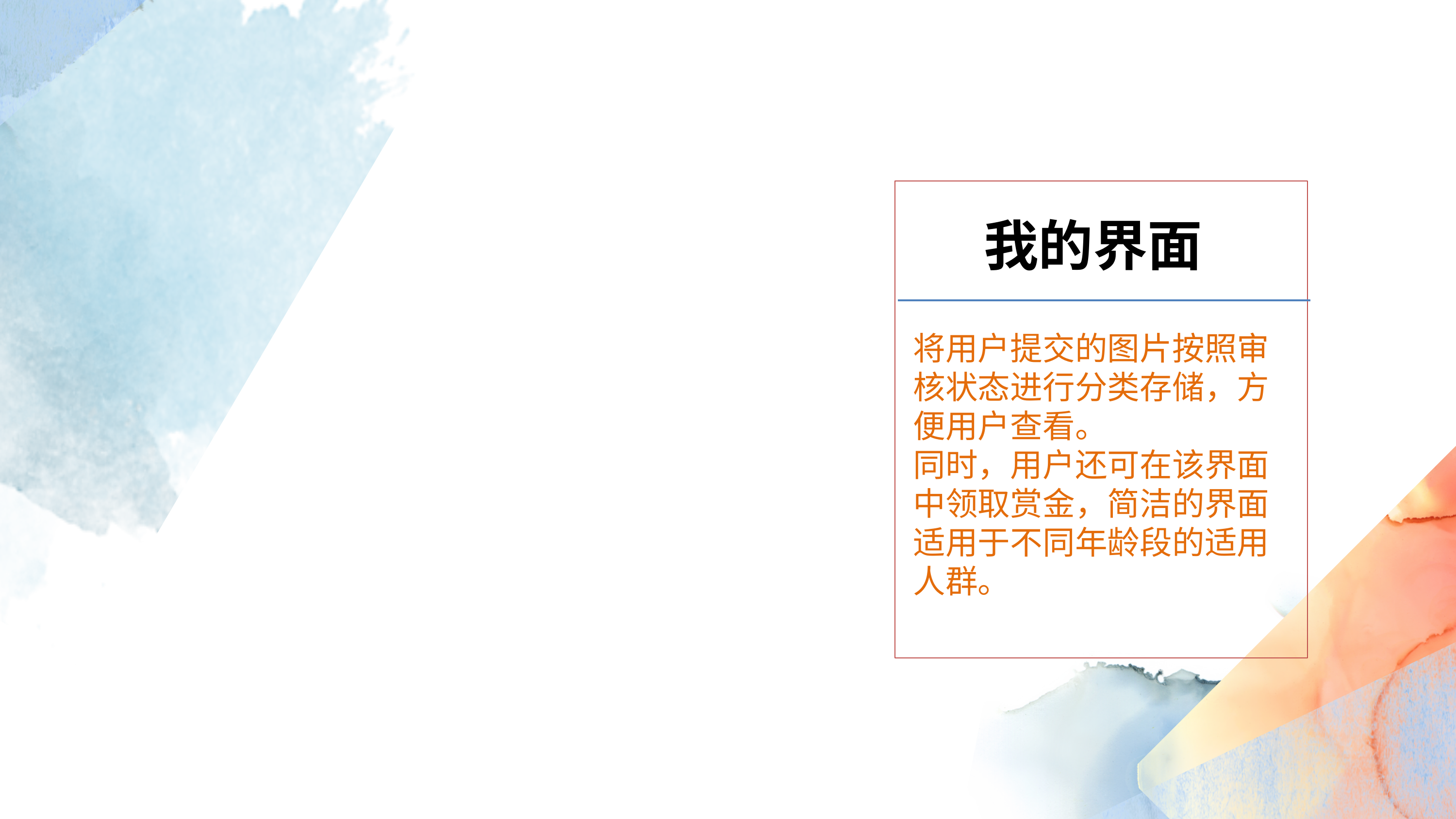

我的界面
将用户提交的图片按照审核状态进行分类存储，方便用户查看。
同时，用户还可在该界面中领取赏金，简洁的界面适用于不同年龄段的适用人群。